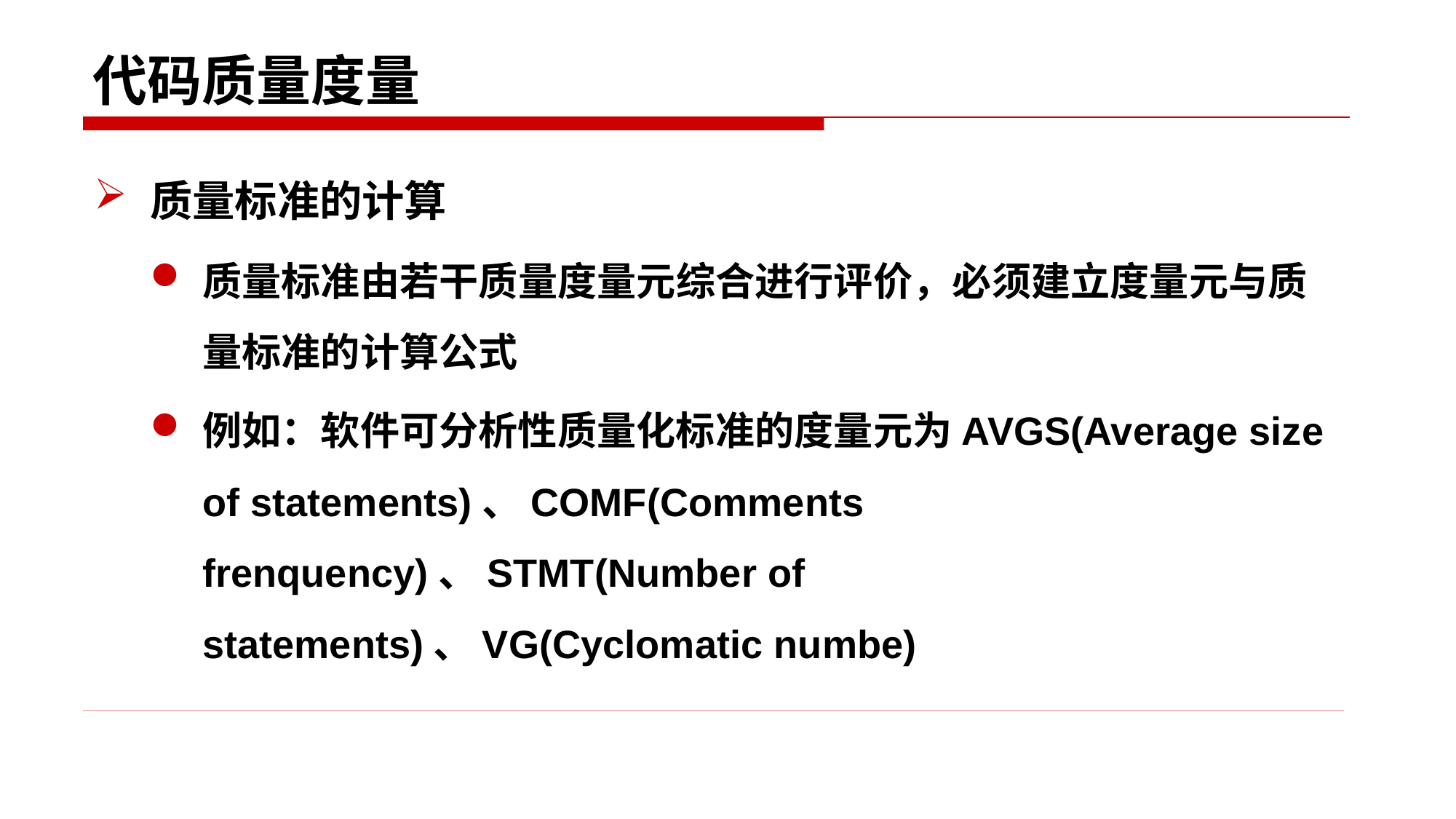

# 代码质量度量
质量标准的计算
质量标准由若干质量度量元综合进行评价，必须建立度量元与质量标准的计算公式
例如：软件可分析性质量化标准的度量元为AVGS(Average size of statements)、COMF(Comments frenquency)、STMT(Number of statements)、VG(Cyclomatic numbe)